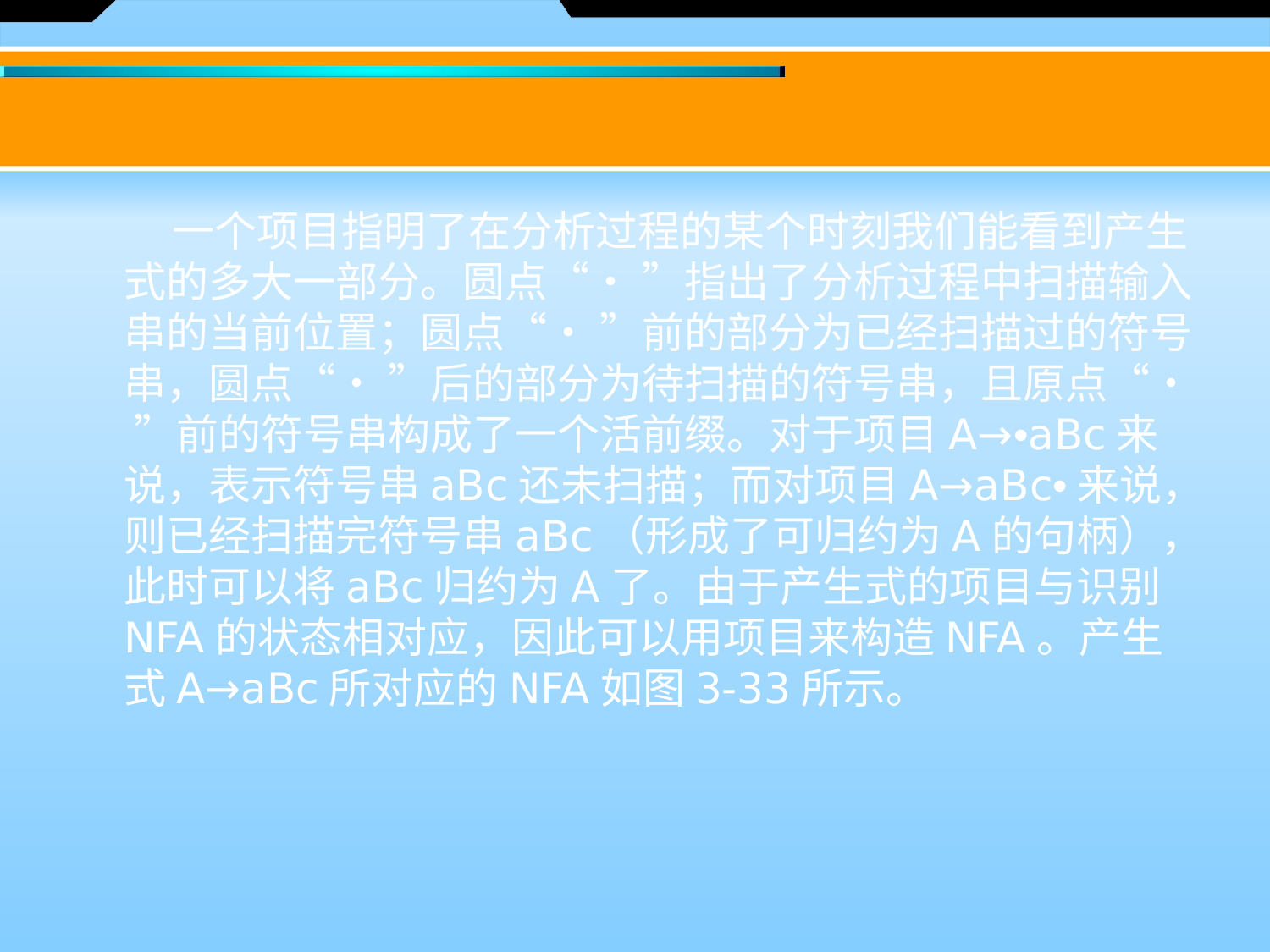

一个项目指明了在分析过程的某个时刻我们能看到产生式的多大一部分。圆点“• ”指出了分析过程中扫描输入串的当前位置；圆点“• ”前的部分为已经扫描过的符号串，圆点“• ”后的部分为待扫描的符号串，且原点“• ”前的符号串构成了一个活前缀。对于项目A→•aBc来说，表示符号串aBc还未扫描；而对项目A→aBc•来说，则已经扫描完符号串aBc（形成了可归约为A的句柄），此时可以将aBc归约为A了。由于产生式的项目与识别NFA的状态相对应，因此可以用项目来构造NFA。产生式A→aBc所对应的NFA如图3-33所示。